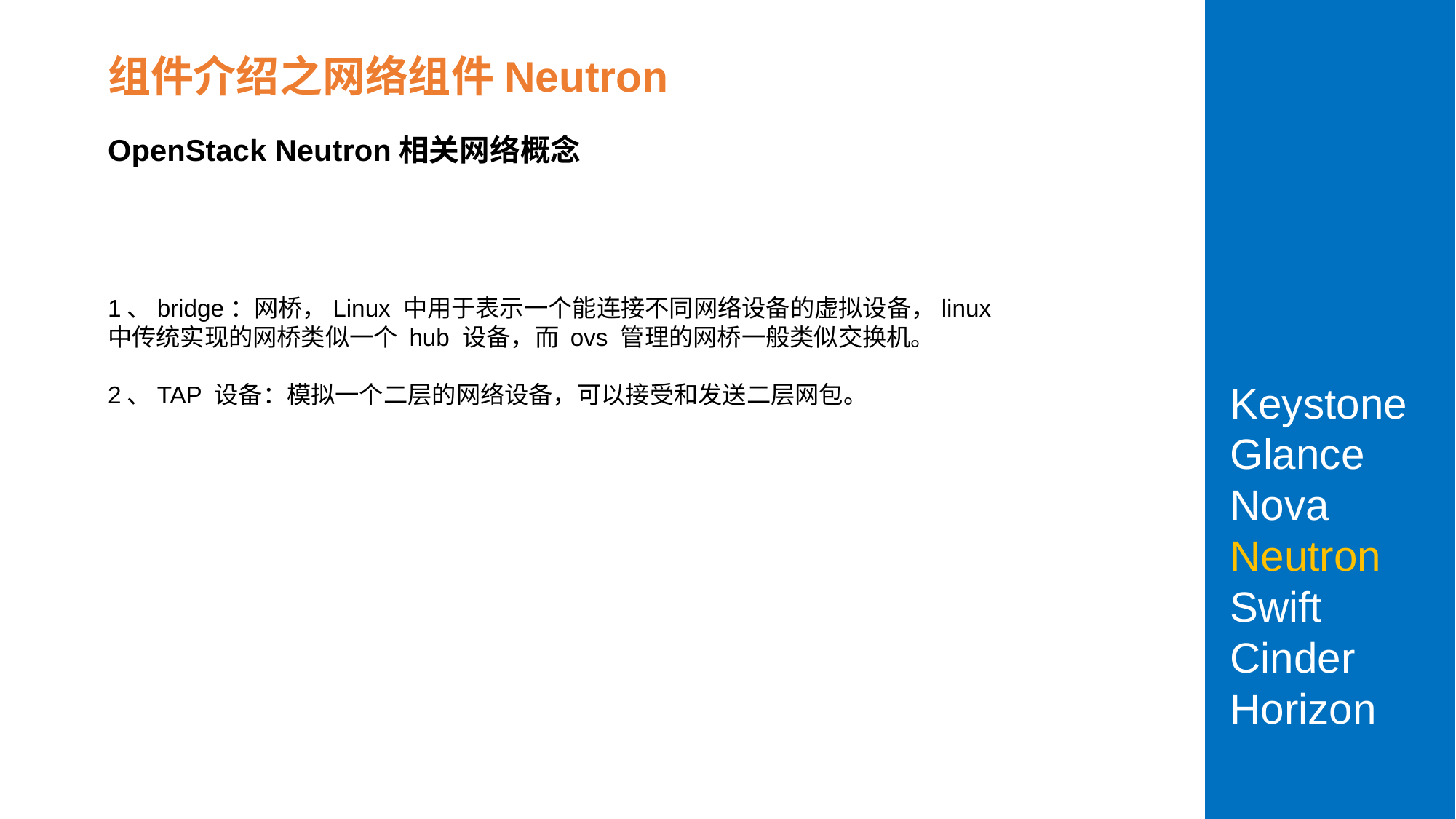

组件介绍之网络组件Neutron
# Keystone Glance Nova Neutron Swift Cinder Horizon
OpenStack Neutron相关网络概念
1、bridge：网桥，Linux 中用于表示一个能连接不同网络设备的虚拟设备，linux 中传统实现的网桥类似一个 hub 设备，而 ovs 管理的网桥一般类似交换机。

2、TAP 设备：模拟一个二层的网络设备，可以接受和发送二层网包。